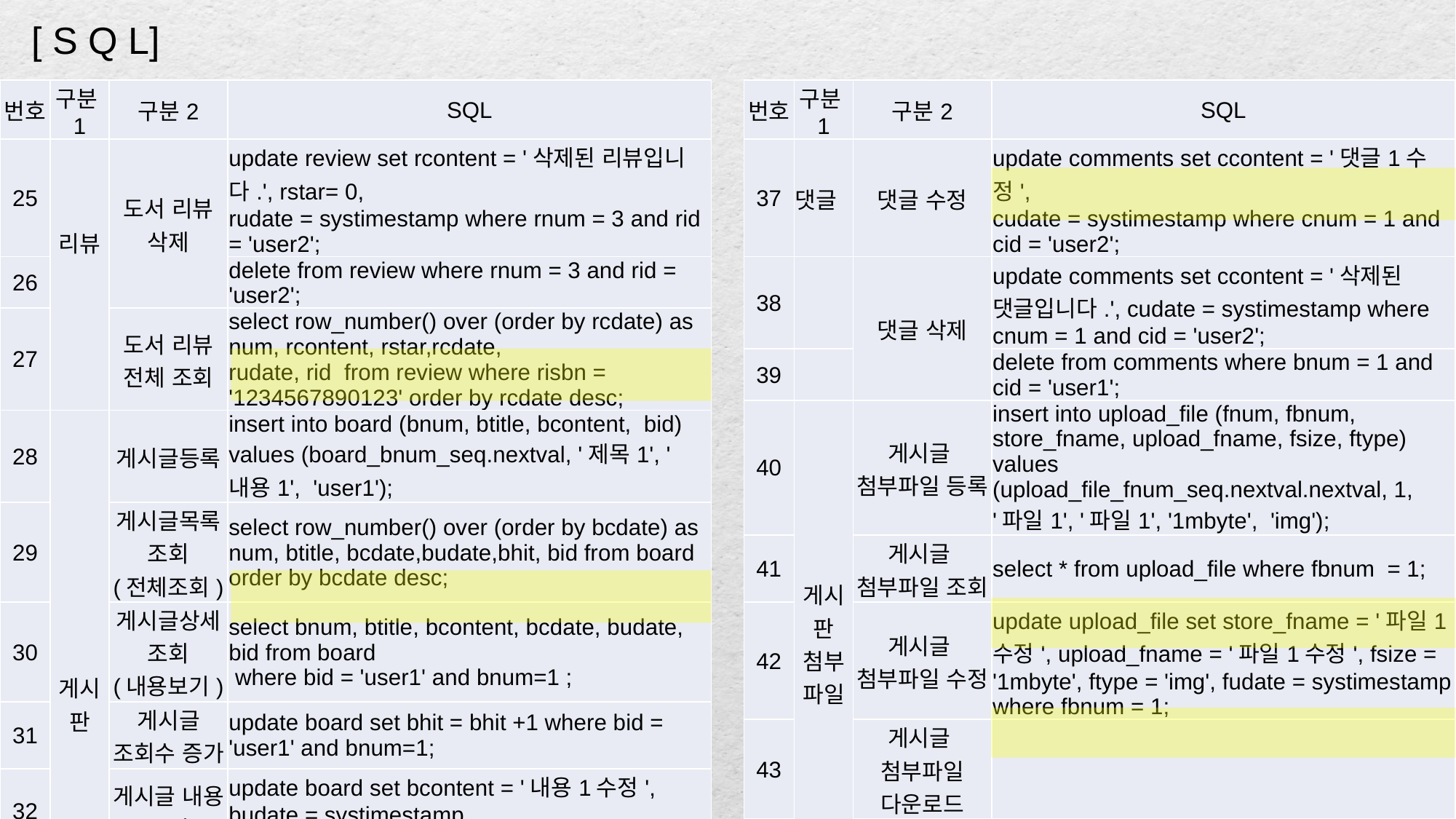

[ S Q L]
| 번호 | 구분1 | 구분2 | SQL |
| --- | --- | --- | --- |
| 25 | 리뷰 | 도서 리뷰 삭제 | update review set rcontent = '삭제된 리뷰입니다.', rstar= 0, rudate = systimestamp where rnum = 3 and rid = 'user2'; |
| 26 |  |  | delete from review where rnum = 3 and rid = 'user2'; |
| 27 |  | 도서 리뷰 전체 조회 | select row\_number() over (order by rcdate) as num, rcontent, rstar,rcdate, rudate, rid from review where risbn = '1234567890123' order by rcdate desc; |
| 28 | 게시판 | 게시글등록 | insert into board (bnum, btitle, bcontent, bid) values (board\_bnum\_seq.nextval, '제목1', '내용1', 'user1'); |
| 29 |  | 게시글목록조회 (전체조회) | select row\_number() over (order by bcdate) as num, btitle, bcdate,budate,bhit, bid from board order by bcdate desc; |
| 30 |  | 게시글상세조회 (내용보기) | select bnum, btitle, bcontent, bcdate, budate, bid from board where bid = 'user1' and bnum=1 ; |
| 31 |  | 게시글 조회수 증가 | update board set bhit = bhit +1 where bid = 'user1' and bnum=1; |
| 32 |  | 게시글 내용 수정 | update board set bcontent = '내용1수정', budate = systimestamp where bnum = 1 and bid = 'user1'; |
| 33 |  | 게시글 삭제 | update board set bcontent = '삭제된 리뷰입니다.', rudate = systimestamp where bnum = 1 and bid = 'user1'; |
| 34 |  |  | delete from board where bnum = 1 and bid = 'user1'; |
| 35 | 댓글 | 댓글 불러오기 | select row\_number() over (order by ccdate) as num, ccdate, ccontent, cid from comments where cbnum = 1 order by ccdate desc; |
| 36 |  | 댓글등록 | insert into comments (cnum, ccontent, cid, cbnum) values (comments\_ cnum\_seq.nextval, '댓글1', 'user2', 1); |
| 번호 | 구분1 | 구분2 | SQL |
| --- | --- | --- | --- |
| 37 | 댓글 | 댓글 수정 | update comments set ccontent = '댓글1수정', cudate = systimestamp where cnum = 1 and cid = 'user2'; |
| 38 |  | 댓글 삭제 | update comments set ccontent = '삭제된 댓글입니다.', cudate = systimestamp where cnum = 1 and cid = 'user2'; |
| 39 |  |  | delete from comments where bnum = 1 and cid = 'user1'; |
| 40 | 게시판 첨부파일 | 게시글 첨부파일 등록 | insert into upload\_file (fnum, fbnum, store\_fname, upload\_fname, fsize, ftype) values (upload\_file\_fnum\_seq.nextval.nextval, 1, '파일1', '파일1', '1mbyte', 'img'); |
| 41 |  | 게시글 첨부파일 조회 | select \* from upload\_file where fbnum = 1; |
| 42 |  | 게시글 첨부파일 수정 | update upload\_file set store\_fname = '파일1수정', upload\_fname = '파일1수정', fsize = '1mbyte', ftype = 'img', fudate = systimestamp where fbnum = 1; |
| 43 |  | 게시글 첨부파일 다운로드 |  |
| 44 |  | 게시글 첨부파일 삭제 | delete from upload\_file where fnum = 1; |
| 45 | 공지 사항 | 공지사항 관리자 확인 | select distinct member.id, member.admin\_fl from notion, member where notion.nid = member.id and nadmin = ‘3'; |
| 46 |  | 공지사항 등록 | insert into notion (nnum, ntitle, ncontent, nadmin, nid) values (notion\_nnum\_seq.nextval, '공지제목1', '공지내용1', 'a', 'admin'); |
| 47 |  | 공지사항 목록조회 (전체보기) | select row\_number() over (order by ncdate) as num, ntitle, ncdate, nudate,nhit, nid from notion order by ncdate desc; |
| 48 |  | 공지사항 상세조회 (내용보기) | select nnum, ntitle, ncontent, ncdate, nudate, nid from notion where nid = 'admin' and nnum=1 ; |